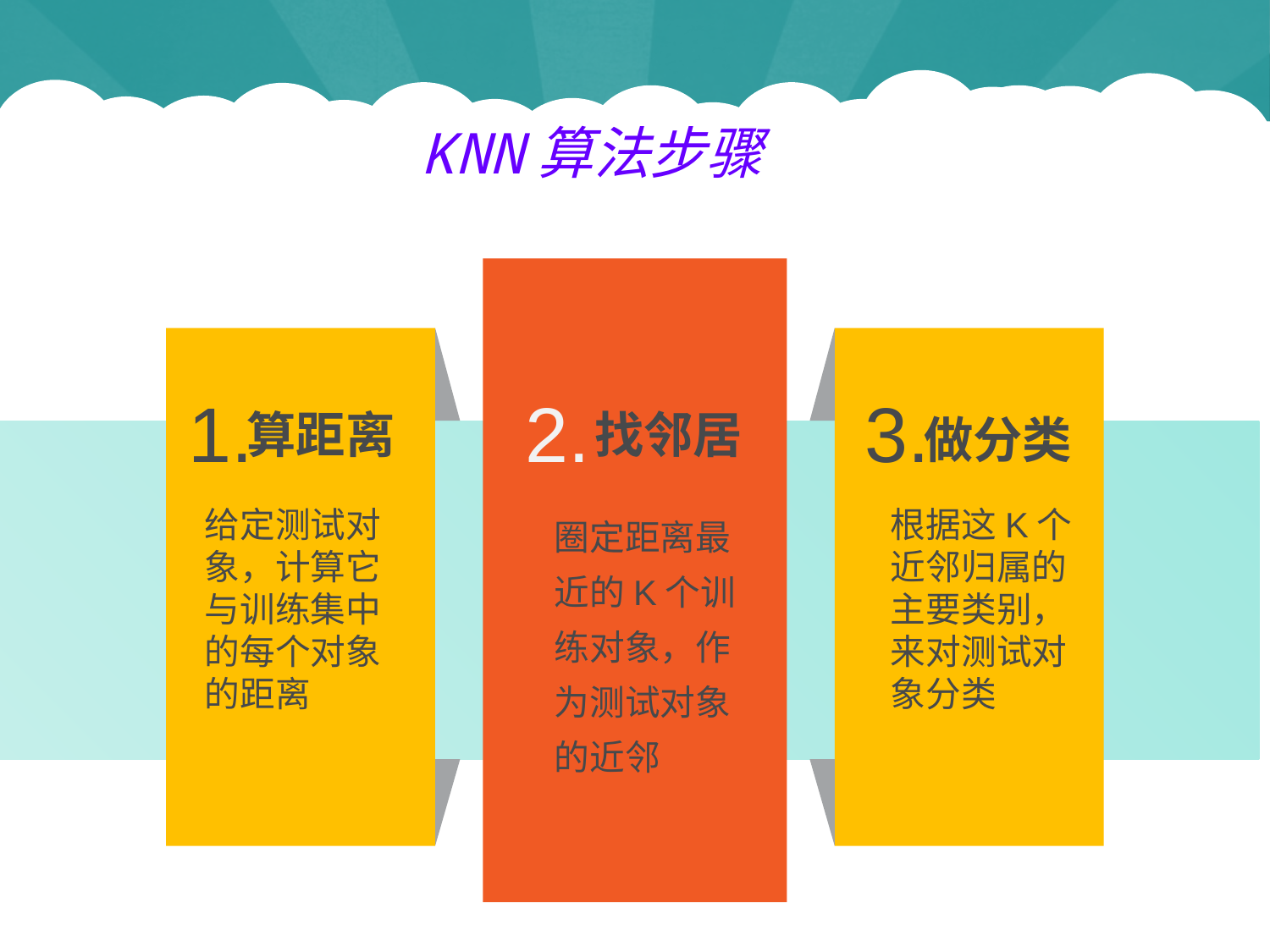

KNN算法步骤

1.
2.
3.
算距离
找邻居
做分类

给定测试对象，计算它与训练集中的每个对象的距离
圈定距离最近的K个训练对象，作为测试对象的近邻
根据这K个近邻归属的主要类别，来对测试对象分类